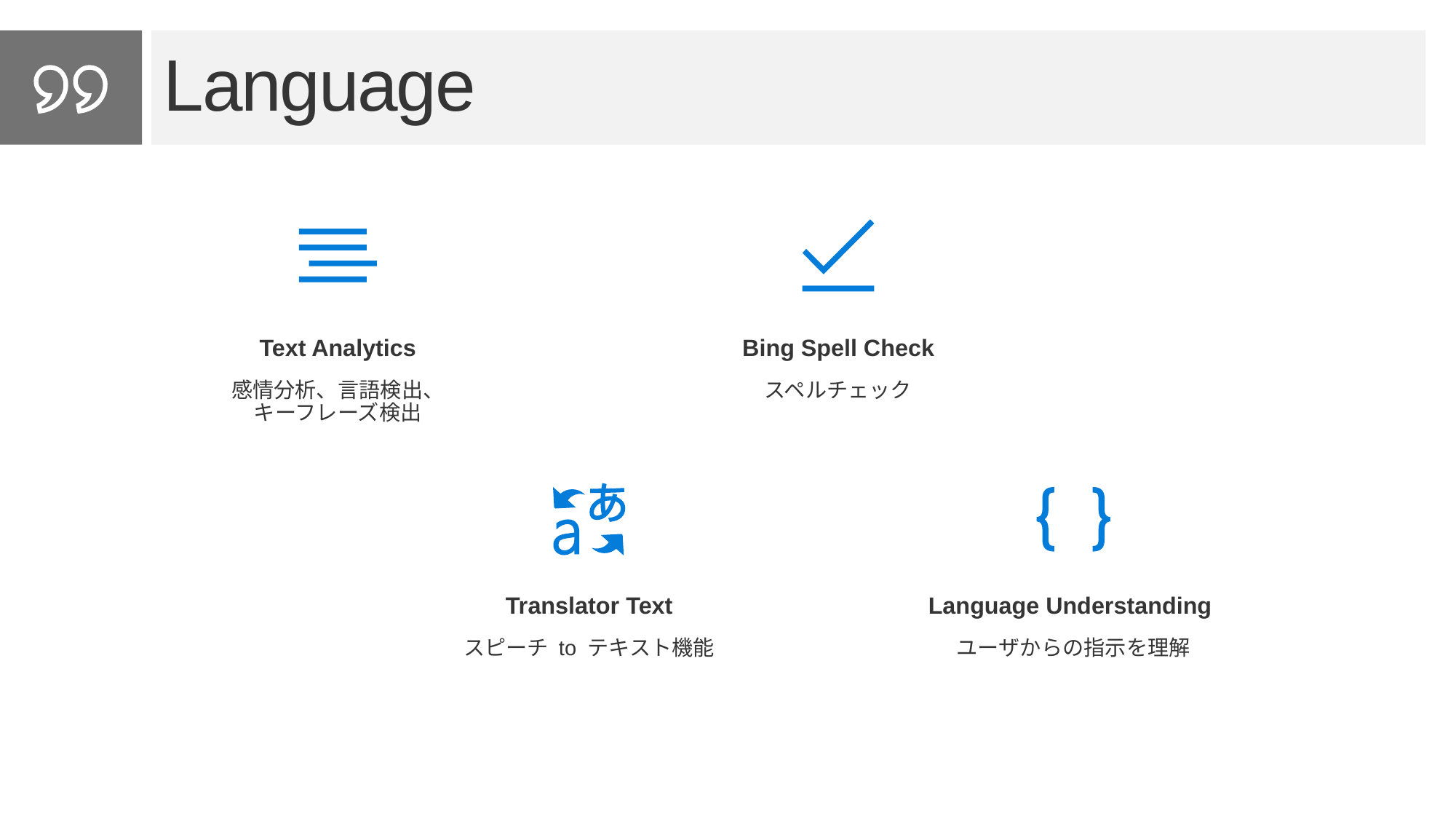

Language

Text Analytics
Bing Spell Check
感情分析、言語検出、
キーフレーズ検出
スペルチェック

Translator Text
Language Understanding
スピーチ to テキスト機能
ユーザからの指示を理解